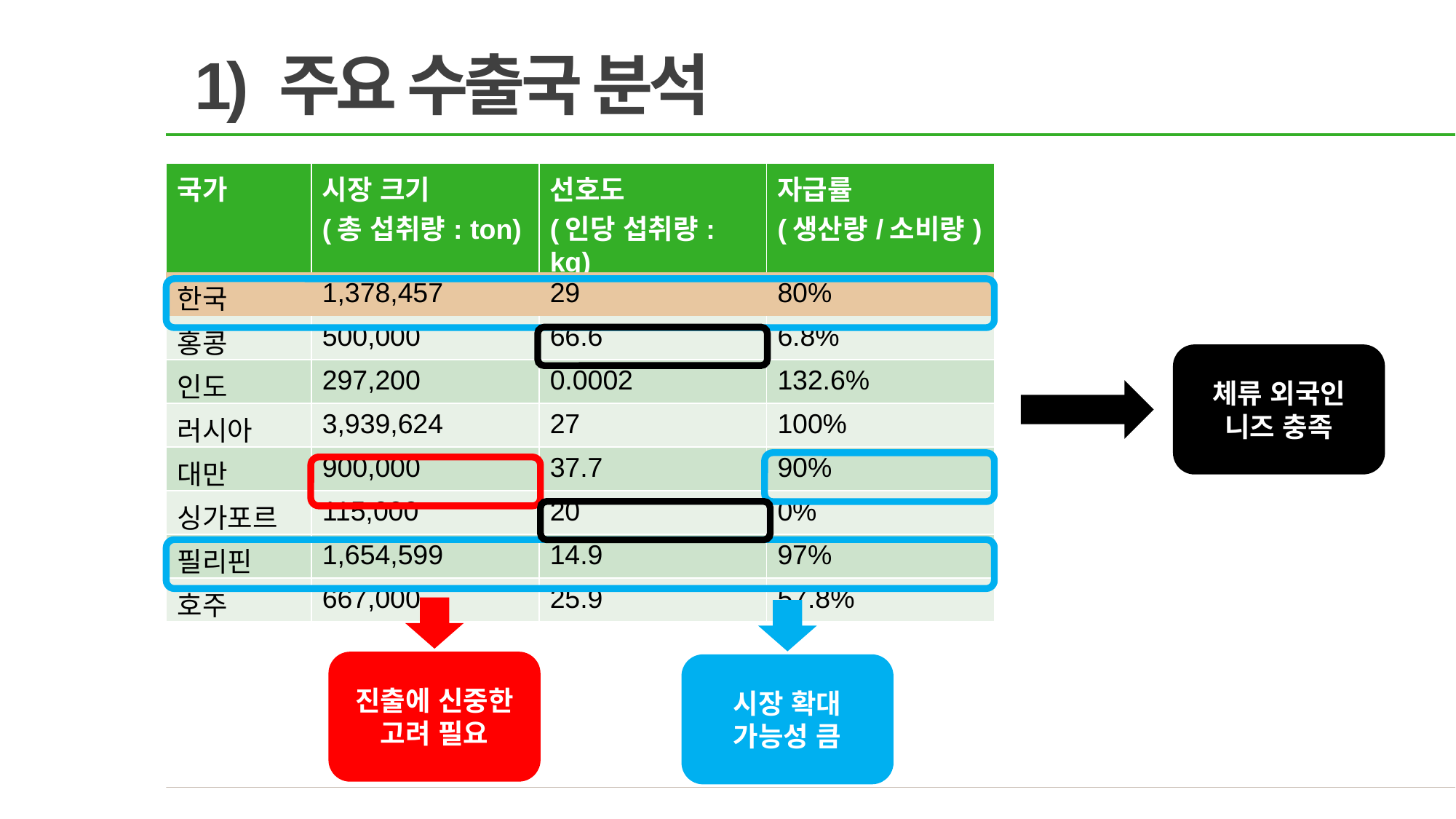

1) 주요 수출국 분석
| 국가 | 시장 크기 (총 섭취량: ton) | 선호도 (인당 섭취량: kg) | 자급률 (생산량/소비량) |
| --- | --- | --- | --- |
| 한국 | 1,378,457 | 29 | 80% |
| 홍콩 | 500,000 | 66.6 | 6.8% |
| 인도 | 297,200 | 0.0002 | 132.6% |
| 러시아 | 3,939,624 | 27 | 100% |
| 대만 | 900,000 | 37.7 | 90% |
| 싱가포르 | 115,000 | 20 | 0% |
| 필리핀 | 1,654,599 | 14.9 | 97% |
| 호주 | 667,000 | 25.9 | 57.8% |

체류 외국인
니즈 충족

진출에 신중한
고려 필요
시장 확대
가능성 큼